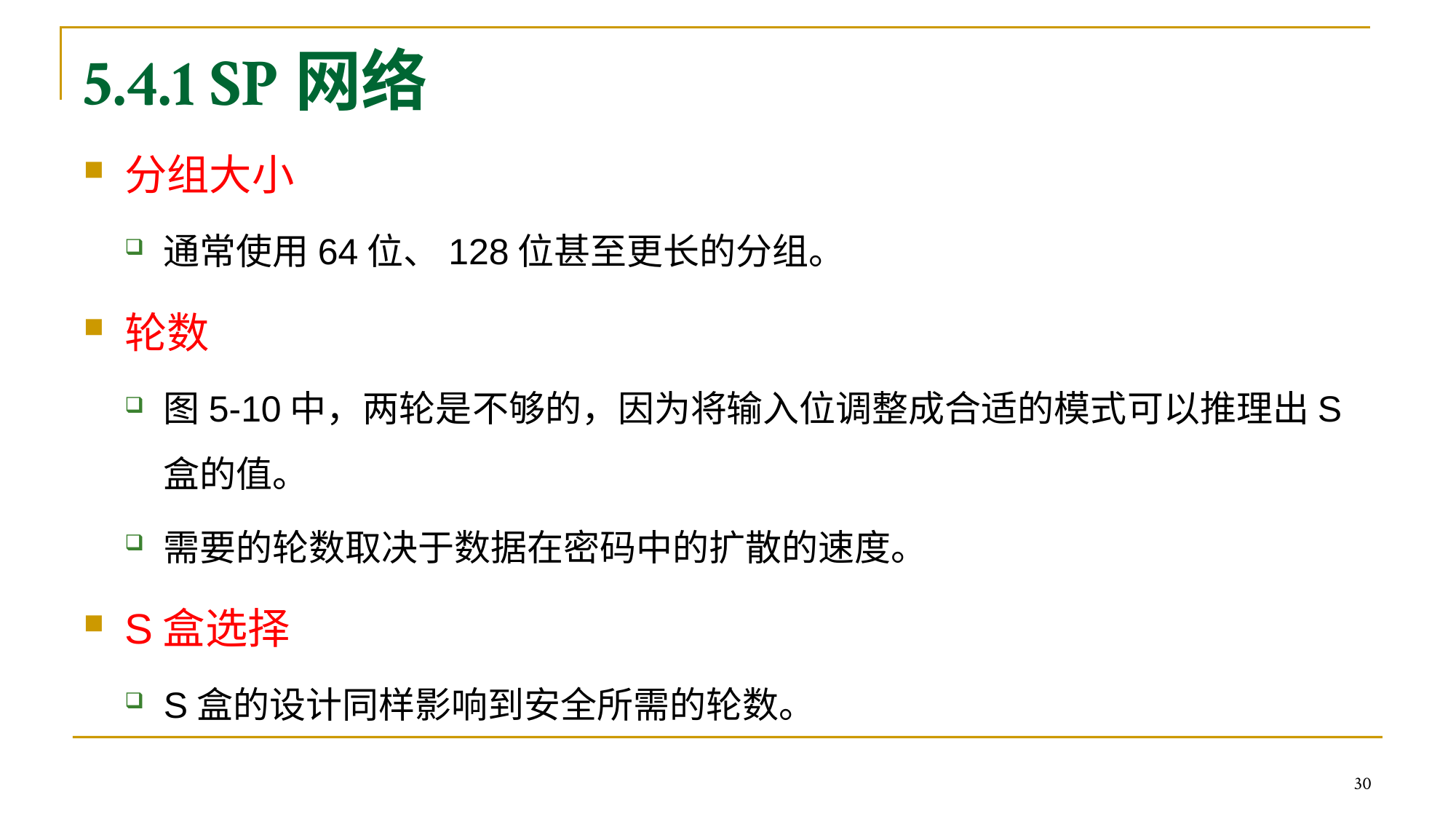

# 5.4.1 SP网络
分组大小
通常使用64位、128位甚至更长的分组。
轮数
图5-10中，两轮是不够的，因为将输入位调整成合适的模式可以推理出S盒的值。
需要的轮数取决于数据在密码中的扩散的速度。
S盒选择
S盒的设计同样影响到安全所需的轮数。
30